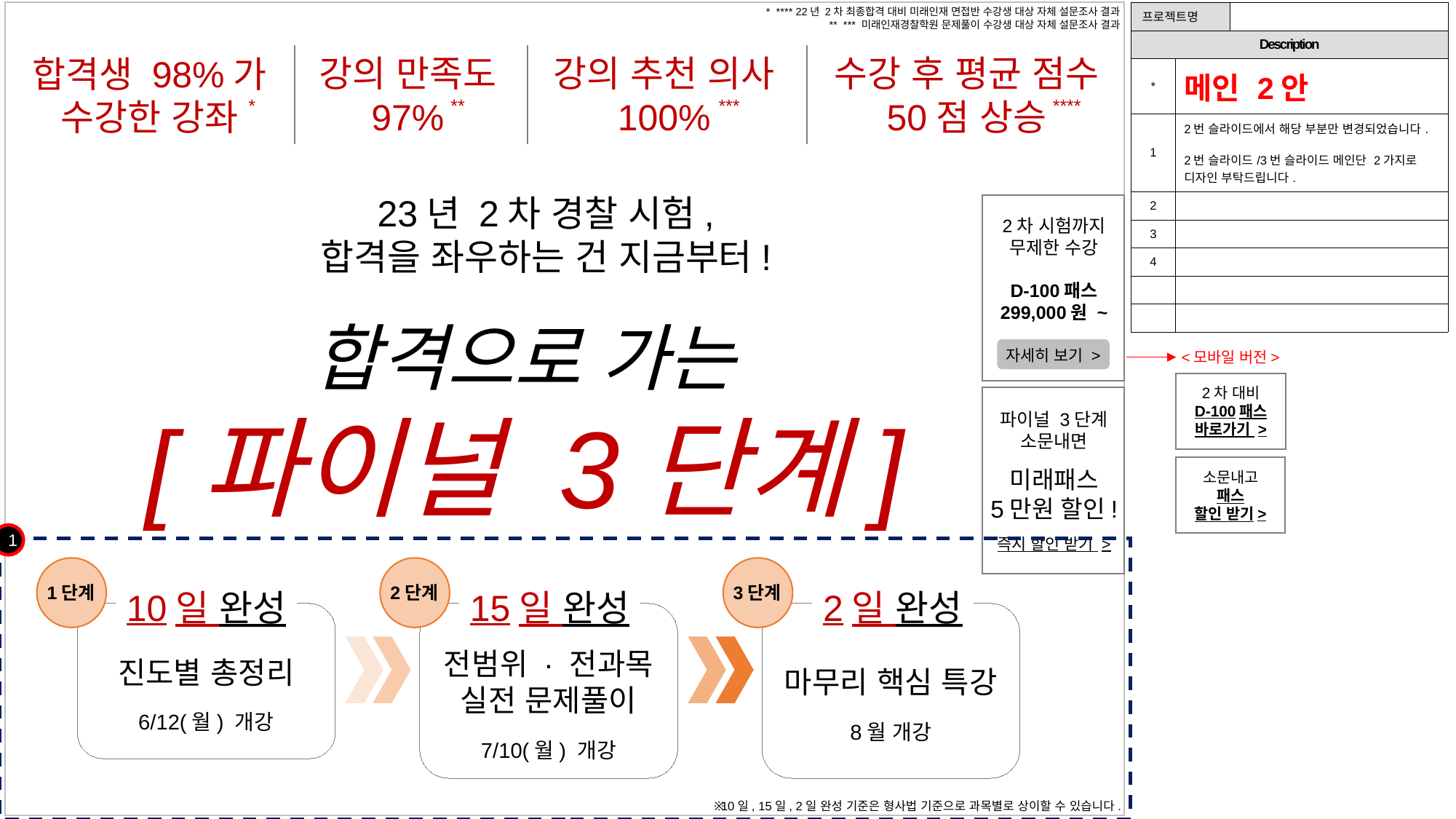

*  **** 22년 2차 최종합격 대비 미래인재 면접반 수강생 대상 자체 설문조사 결과
**  *** 미래인재경찰학원 문제풀이 수강생 대상 자체 설문조사 결과
| 프로젝트명 |  |  |
| --- | --- | --- |
| Description |  |  |
| \* | 메인 2안 |  |
| 1 | 2번 슬라이드에서 해당 부분만 변경되었습니다. 2번 슬라이드/3번 슬라이드 메인단 2가지로 디자인 부탁드립니다. |  |
| 2 |  |  |
| 3 |  |  |
| 4 |  |  |
|  |  |  |
|  |  |  |
강의 만족도
97%
강의 추천 의사
100%
수강 후 평균 점수
50점 상승
합격생 98%가
수강한 강좌
****
**
***
*
23년 2차 경찰 시험,
합격을 좌우하는 건 지금부터!

2차 시험까지
무제한 수강

D-100패스
299,000원 ~
합격으로 가는
[파이널 3단계]

자세히 보기 >
<모바일 버전>

2차 대비
D-100패스
바로가기 >

파이널 3단계
소문내면

미래패스
5만원 할인!

즉시 할인 받기 >

소문내고
패스
할인 받기>
1

1단계
2단계
3단계
10일 완성
15일 완성
2일 완성

진도별 총정리

6/12(월) 개강

전범위 · 전과목
실전 문제풀이

7/10(월) 개강

마무리 핵심 특강

8월 개강

※10일, 15일, 2일 완성 기준은 형사법 기준으로 과목별로 상이할 수 있습니다.